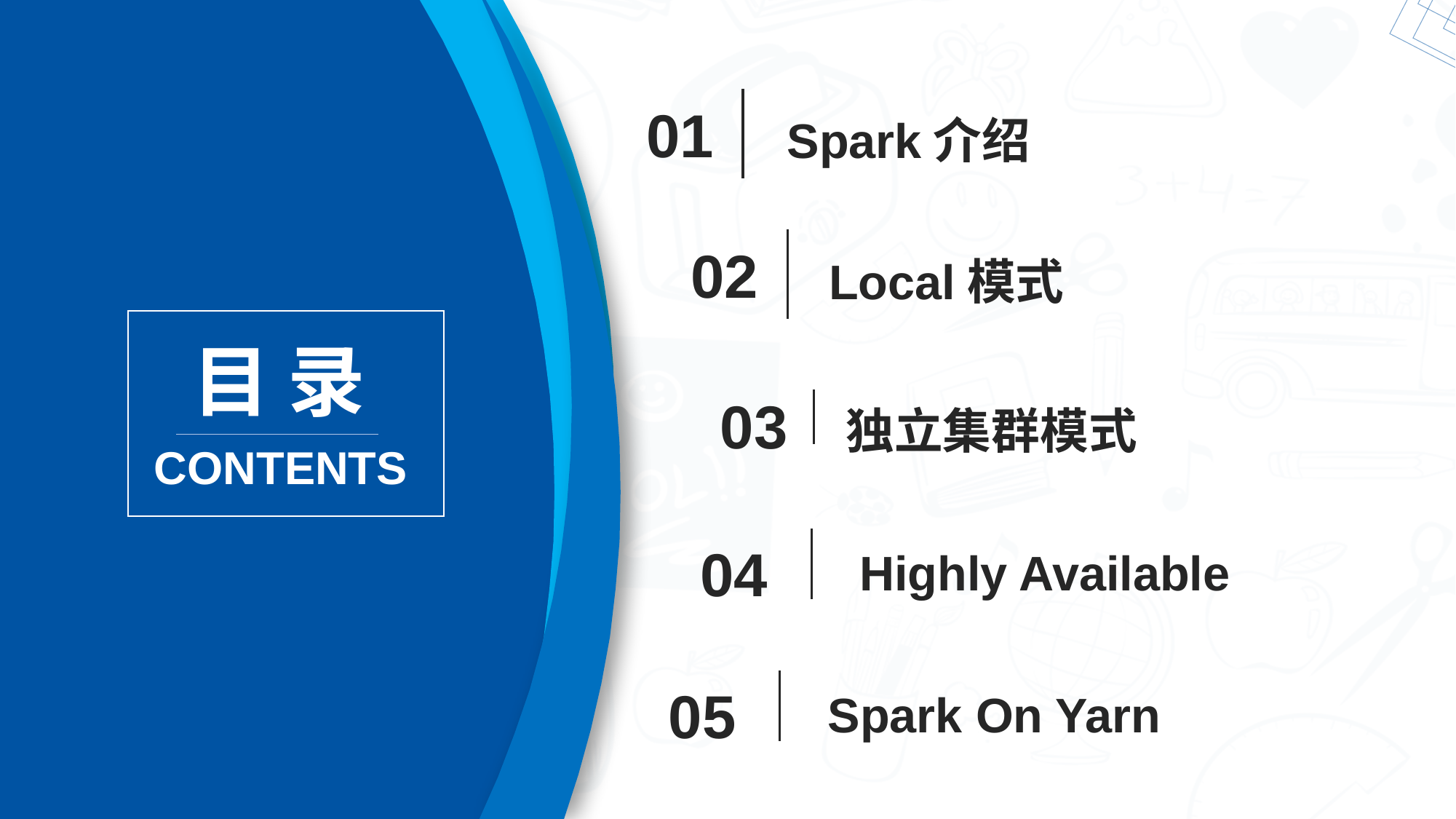

01
Spark介绍
02
Local模式

目 录
03
独立集群模式
CONTENTS
Highly Available
04
Spark On Yarn
05